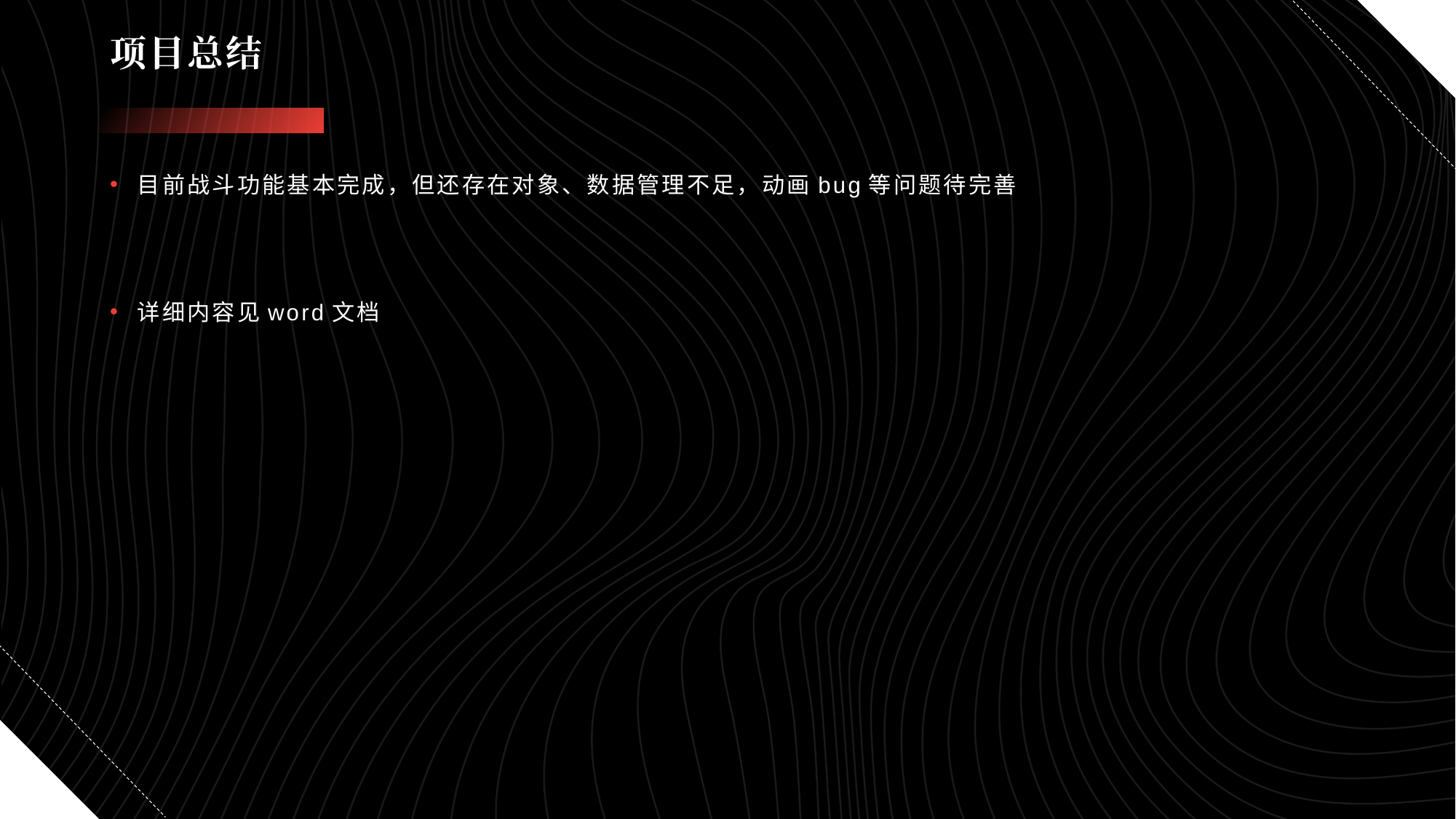

# 项目总结
目前战斗功能基本完成，但还存在对象、数据管理不足，动画bug等问题待完善

详细内容见word文档